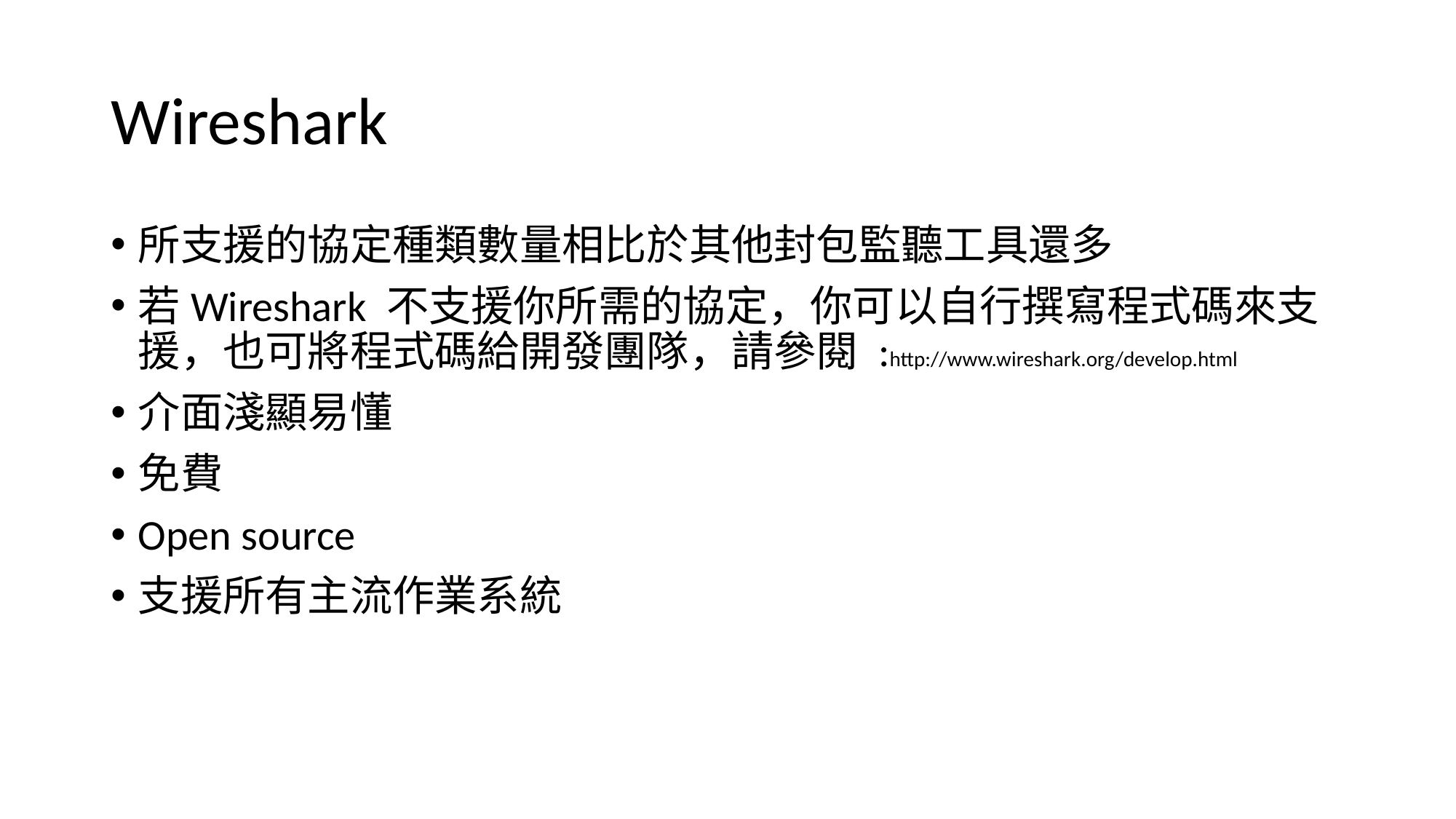

# Wireshark
所支援的協定種類數量相比於其他封包監聽工具還多
若Wireshark 不支援你所需的協定，你可以自行撰寫程式碼來支援，也可將程式碼給開發團隊，請參閱 :http://www.wireshark.org/develop.html
介面淺顯易懂
免費
Open source
支援所有主流作業系統